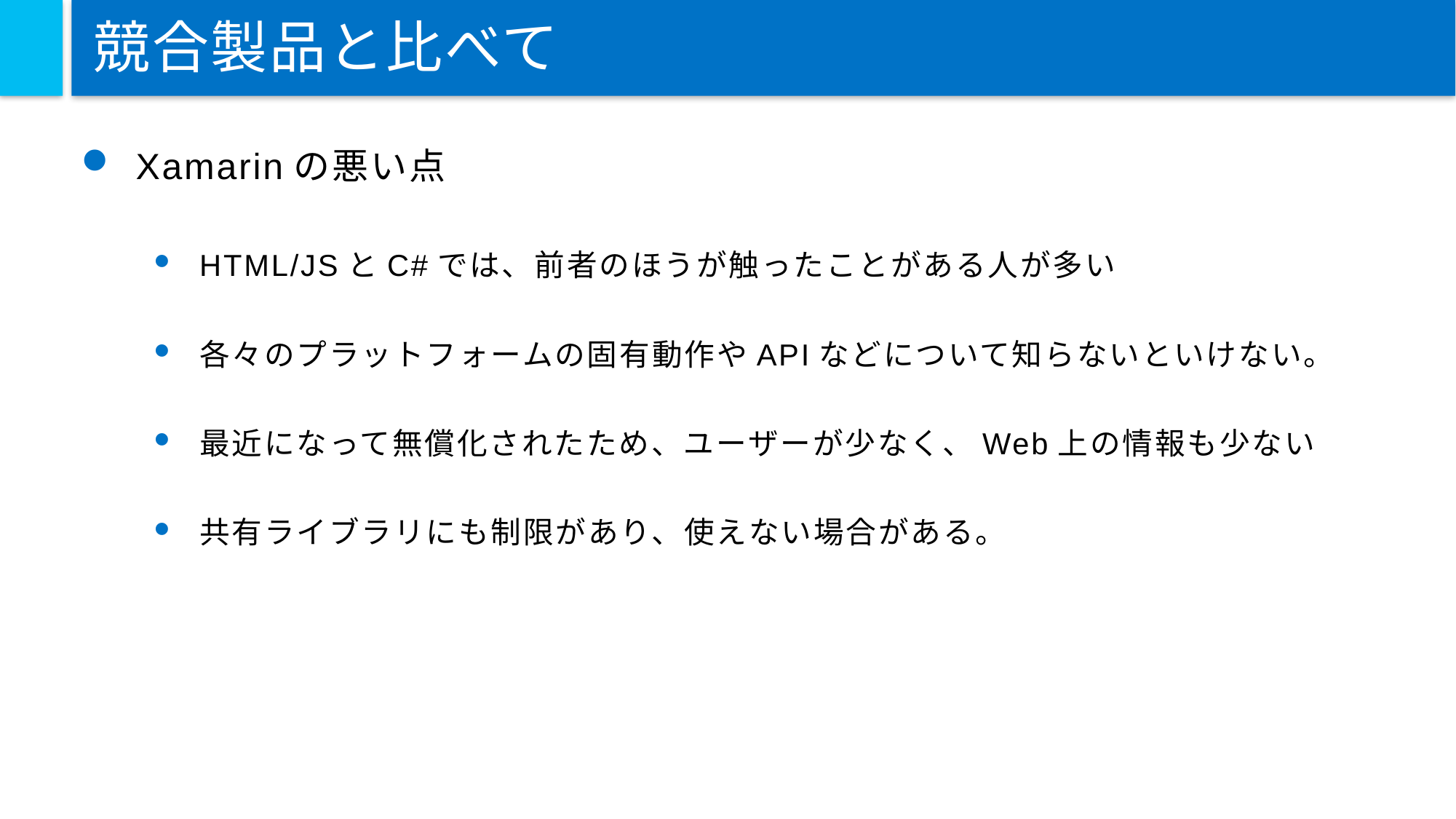

# 競合製品と比べて
Xamarinの悪い点

HTML/JSとC#では、前者のほうが触ったことがある人が多い

各々のプラットフォームの固有動作やAPIなどについて知らないといけない。

最近になって無償化されたため、ユーザーが少なく、Web上の情報も少ない

共有ライブラリにも制限があり、使えない場合がある。